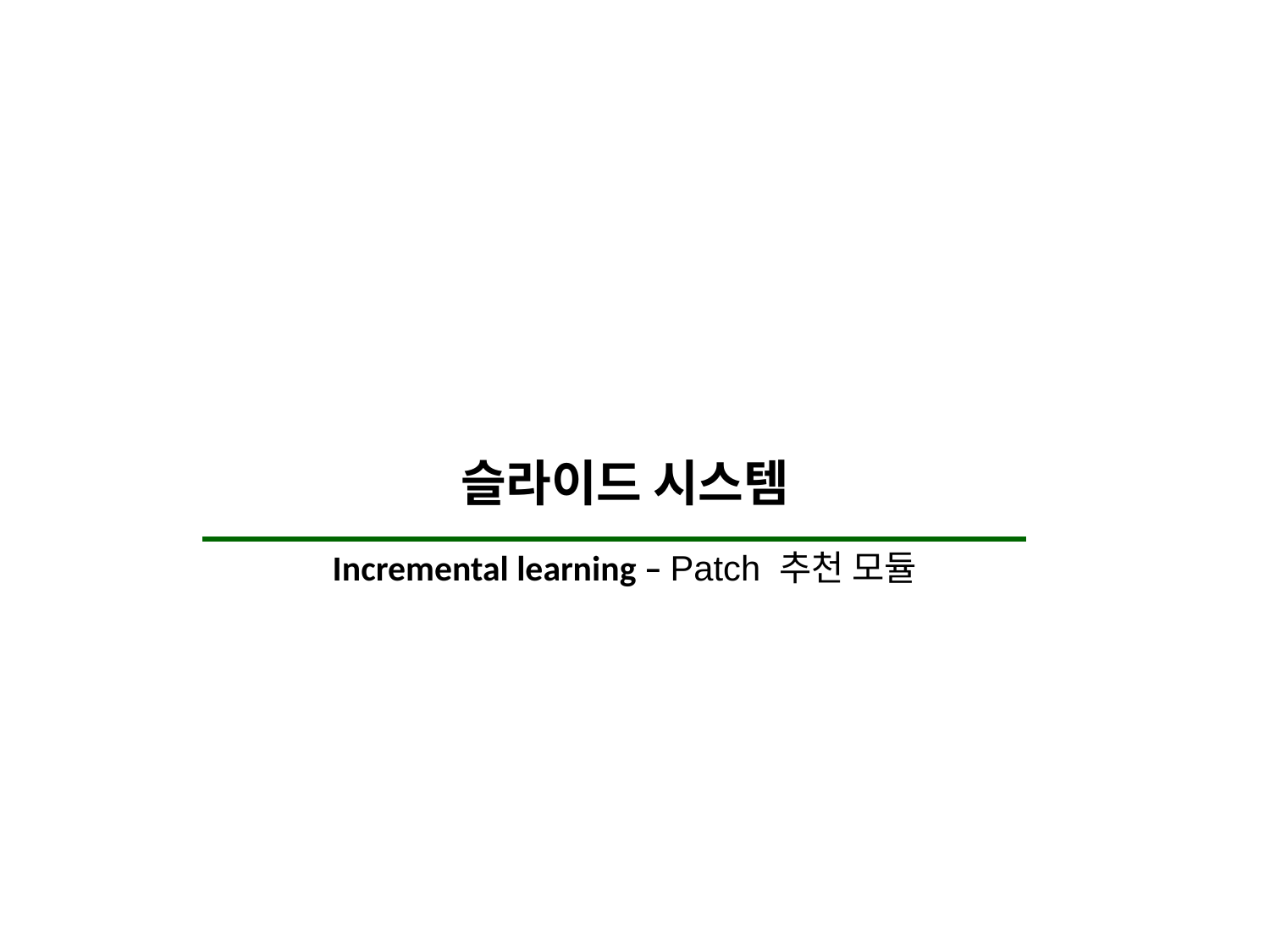

슬라이드 시스템
Incremental learning – Patch 추천 모듈